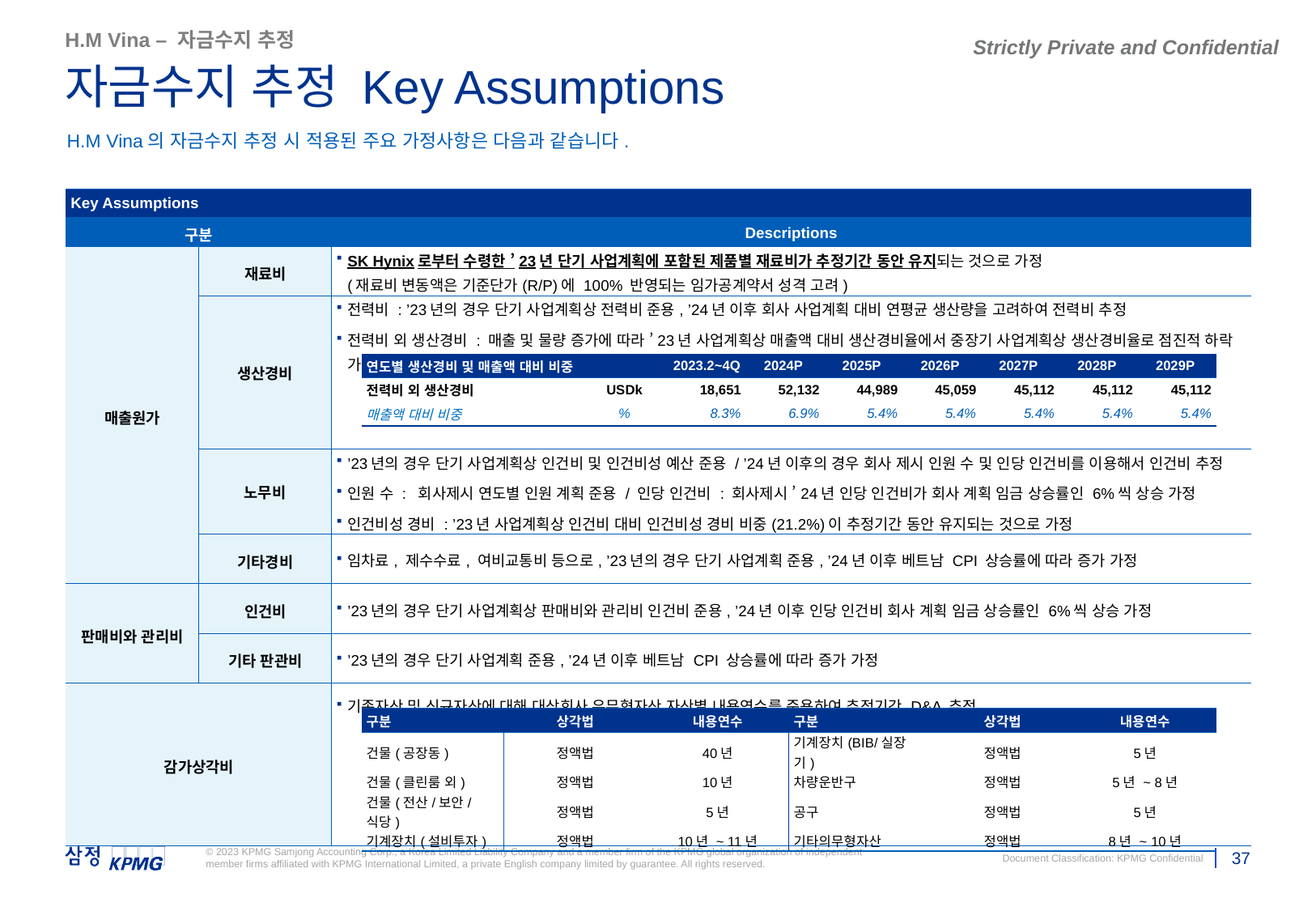

H.M Vina – 자금수지 추정
자금수지 추정 Key Assumptions
H.M Vina의 자금수지 추정 시 적용된 주요 가정사항은 다음과 같습니다.
| Key Assumptions |  |  |
| --- | --- | --- |
| 구분 |  | Descriptions |
| 매출원가 | 재료비 | SK Hynix로부터 수령한 ’23년 단기 사업계획에 포함된 제품별 재료비가 추정기간 동안 유지되는 것으로 가정 (재료비 변동액은 기준단가(R/P)에 100% 반영되는 임가공계약서 성격 고려) |
|  | 생산경비 | 전력비 : ’23년의 경우 단기 사업계획상 전력비 준용, ’24년 이후 회사 사업계획 대비 연평균 생산량을 고려하여 전력비 추정 전력비 외 생산경비 : 매출 및 물량 증가에 따라 ’23년 사업계획상 매출액 대비 생산경비율에서 중장기 사업계획상 생산경비율로 점진적 하락 가정 |
|  | 노무비 | ’23년의 경우 단기 사업계획상 인건비 및 인건비성 예산 준용 / ’24년 이후의 경우 회사 제시 인원 수 및 인당 인건비를 이용해서 인건비 추정 인원 수 : 회사제시 연도별 인원 계획 준용 / 인당 인건비 : 회사제시 ’24년 인당 인건비가 회사 계획 임금 상승률인 6%씩 상승 가정 인건비성 경비 : ’23년 사업계획상 인건비 대비 인건비성 경비 비중(21.2%)이 추정기간 동안 유지되는 것으로 가정 |
|  | 기타경비 | 임차료, 제수수료, 여비교통비 등으로, ’23년의 경우 단기 사업계획 준용, ’24년 이후 베트남 CPI 상승률에 따라 증가 가정 |
| 판매비와 관리비 | 인건비 | ’23년의 경우 단기 사업계획상 판매비와 관리비 인건비 준용, ’24년 이후 인당 인건비 회사 계획 임금 상승률인 6%씩 상승 가정 |
|  | 기타 판관비 | ’23년의 경우 단기 사업계획 준용, ’24년 이후 베트남 CPI 상승률에 따라 증가 가정 |
| 감가상각비 |  | 기존자산 및 신규자산에 대해 대상회사 유무형자산 자산별 내용연수를 준용하여 추정기간 D&A 추정 |
| 연도별 생산경비 및 매출액 대비 비중 |  |  | 2023.2~4Q | 2024P | 2025P | 2026P | 2027P | 2028P | 2029P |
| --- | --- | --- | --- | --- | --- | --- | --- | --- | --- |
| 전력비 외 생산경비 |  | USDk | 18,651 | 52,132 | 44,989 | 45,059 | 45,112 | 45,112 | 45,112 |
| 매출액 대비 비중 |  | % | 8.3% | 6.9% | 5.4% | 5.4% | 5.4% | 5.4% | 5.4% |
| 구분 | 상각법 | 내용연수 | 구분 | 상각법 | 내용연수 |
| --- | --- | --- | --- | --- | --- |
| 건물(공장동) | 정액법 | 40년 | 기계장치(BIB/실장기) | 정액법 | 5년 |
| 건물(클린룸 외) | 정액법 | 10년 | 차량운반구 | 정액법 | 5년 ~ 8년 |
| 건물(전산/보안/식당) | 정액법 | 5년 | 공구 | 정액법 | 5년 |
| 기계장치(설비투자) | 정액법 | 10년 ~ 11년 | 기타의무형자산 | 정액법 | 8년 ~ 10년 |